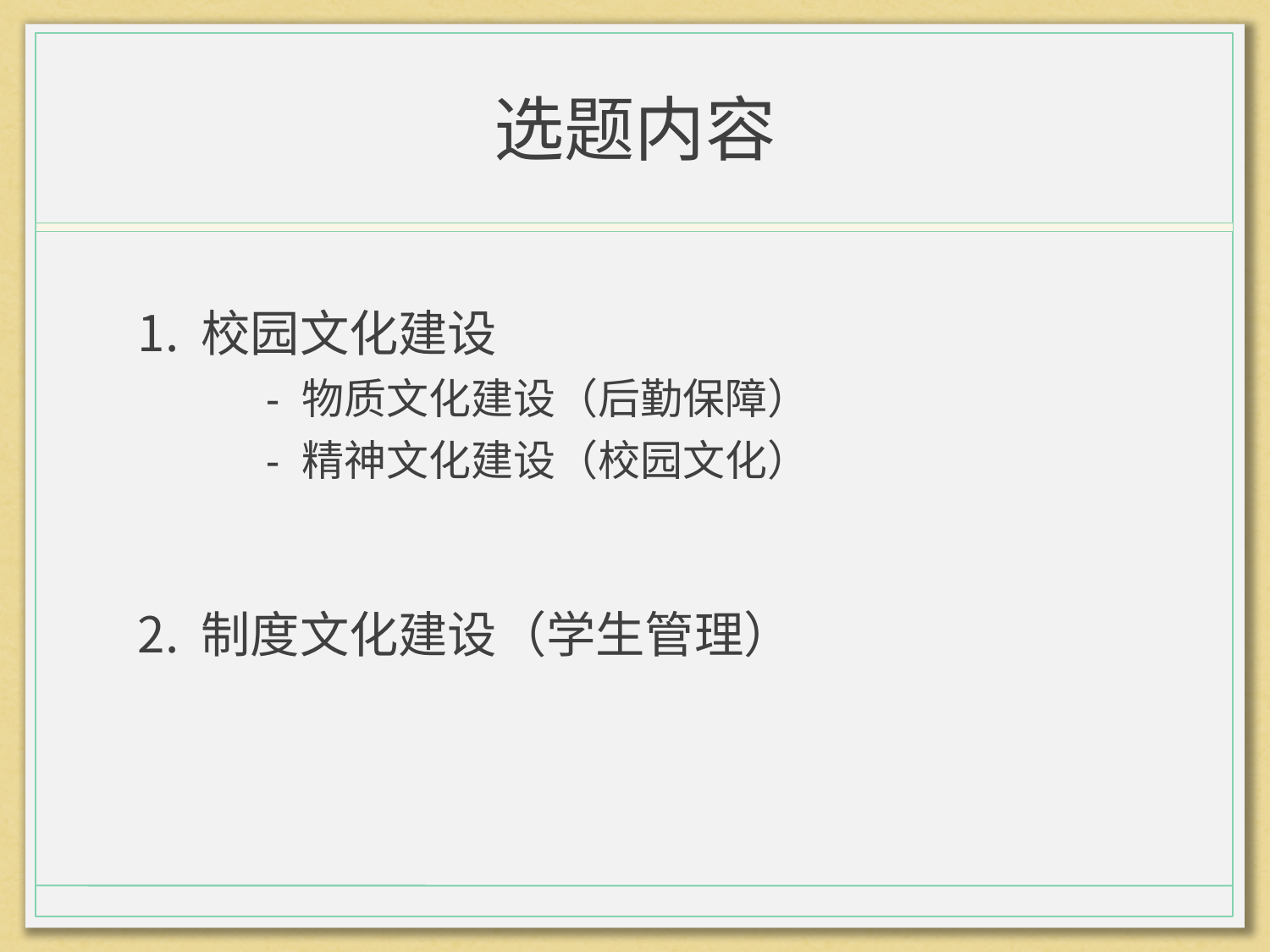

# 选题内容
校园文化建设
- 物质文化建设（后勤保障）
- 精神文化建设（校园文化）

制度文化建设（学生管理）